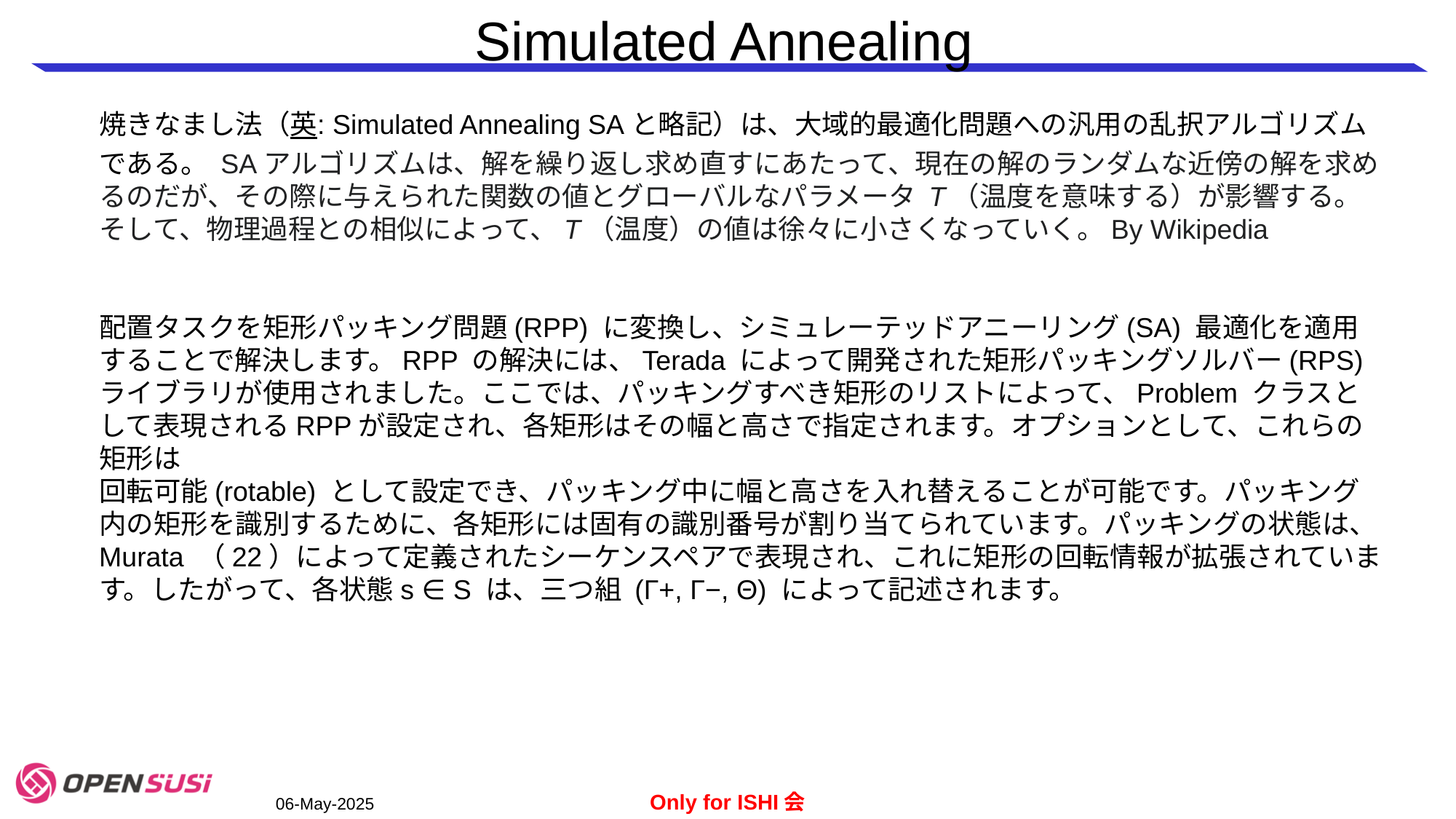

# Simulated Annealing

焼きなまし法（英: Simulated Annealing SAと略記）は、大域的最適化問題への汎用の乱択アルゴリズムである。 SAアルゴリズムは、解を繰り返し求め直すにあたって、現在の解のランダムな近傍の解を求めるのだが、その際に与えられた関数の値とグローバルなパラメータ T（温度を意味する）が影響する。そして、物理過程との相似によって、T（温度）の値は徐々に小さくなっていく。By Wikipedia

配置タスクを矩形パッキング問題(RPP) に変換し、シミュレーテッドアニーリング(SA) 最適化を適用することで解決します。RPP の解決には、Terada によって開発された矩形パッキングソルバー(RPS) ライブラリが使用されました。ここでは、パッキングすべき矩形のリストによって、Problem クラスとして表現されるRPPが設定され、各矩形はその幅と高さで指定されます。オプションとして、これらの矩形は
回転可能(rotable) として設定でき、パッキング中に幅と高さを入れ替えることが可能です。パッキング内の矩形を識別するために、各矩形には固有の識別番号が割り当てられています。パッキングの状態は、Murata （22）によって定義されたシーケンスペアで表現され、これに矩形の回転情報が拡張されています。したがって、各状態s ∈ S は、三つ組 (Γ+, Γ−, Θ) によって記述されます。

06-May-2025